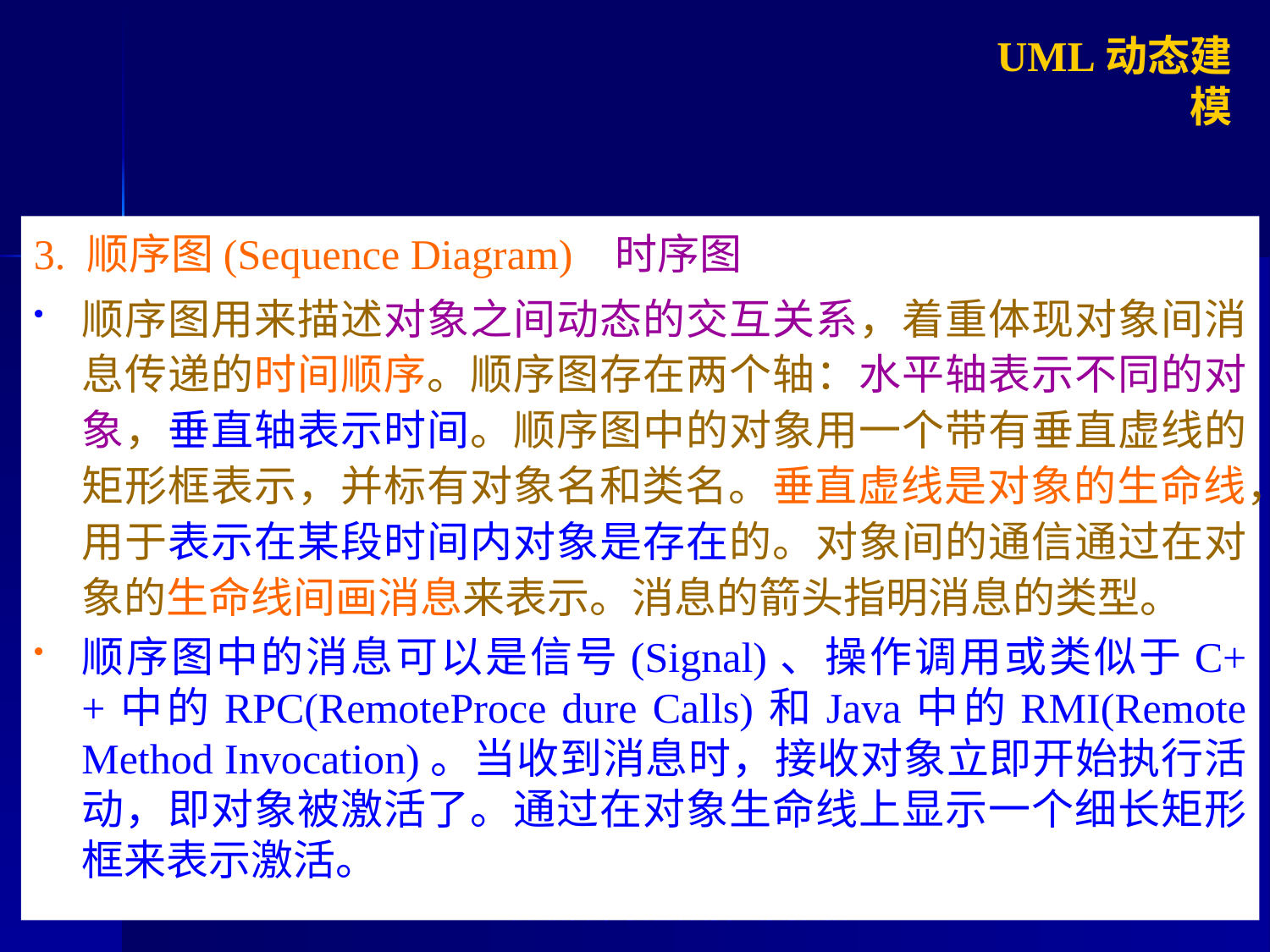

UML动态建模
3. 顺序图(Sequence Diagram)   时序图
顺序图用来描述对象之间动态的交互关系，着重体现对象间消息传递的时间顺序。顺序图存在两个轴：水平轴表示不同的对象，垂直轴表示时间。顺序图中的对象用一个带有垂直虚线的矩形框表示，并标有对象名和类名。垂直虚线是对象的生命线，用于表示在某段时间内对象是存在的。对象间的通信通过在对象的生命线间画消息来表示。消息的箭头指明消息的类型。
顺序图中的消息可以是信号(Signal)、操作调用或类似于C++中的RPC(RemoteProce dure Calls)和Java中的RMI(Remote Method Invocation)。当收到消息时，接收对象立即开始执行活动，即对象被激活了。通过在对象生命线上显示一个细长矩形框来表示激活。

个人成果，妥善保存，请勿传播